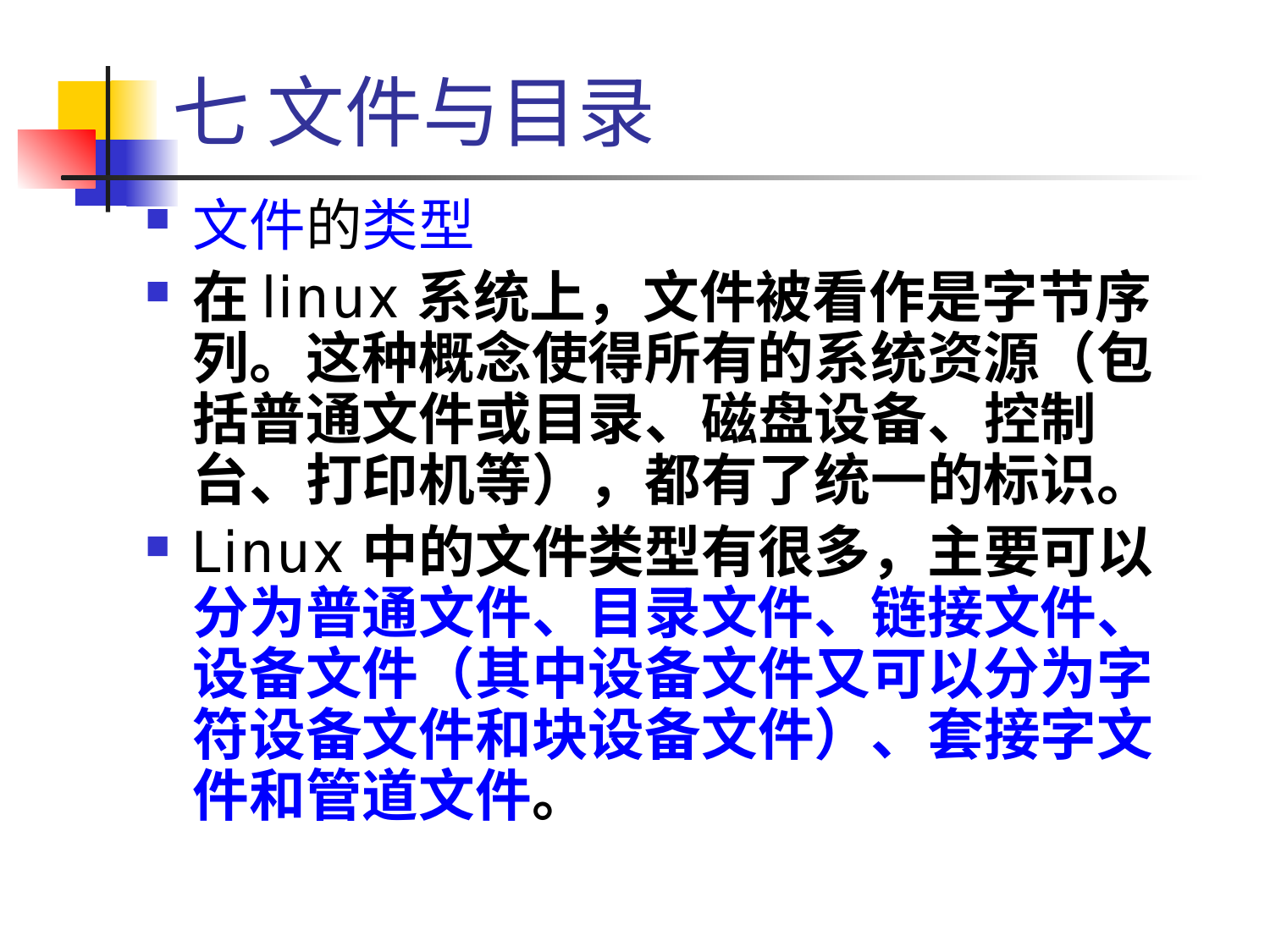

七 文件与目录
文件的类型
在linux系统上，文件被看作是字节序列。这种概念使得所有的系统资源（包括普通文件或目录、磁盘设备、控制台、打印机等），都有了统一的标识。
Linux中的文件类型有很多，主要可以分为普通文件、目录文件、链接文件、设备文件（其中设备文件又可以分为字符设备文件和块设备文件）、套接字文件和管道文件。